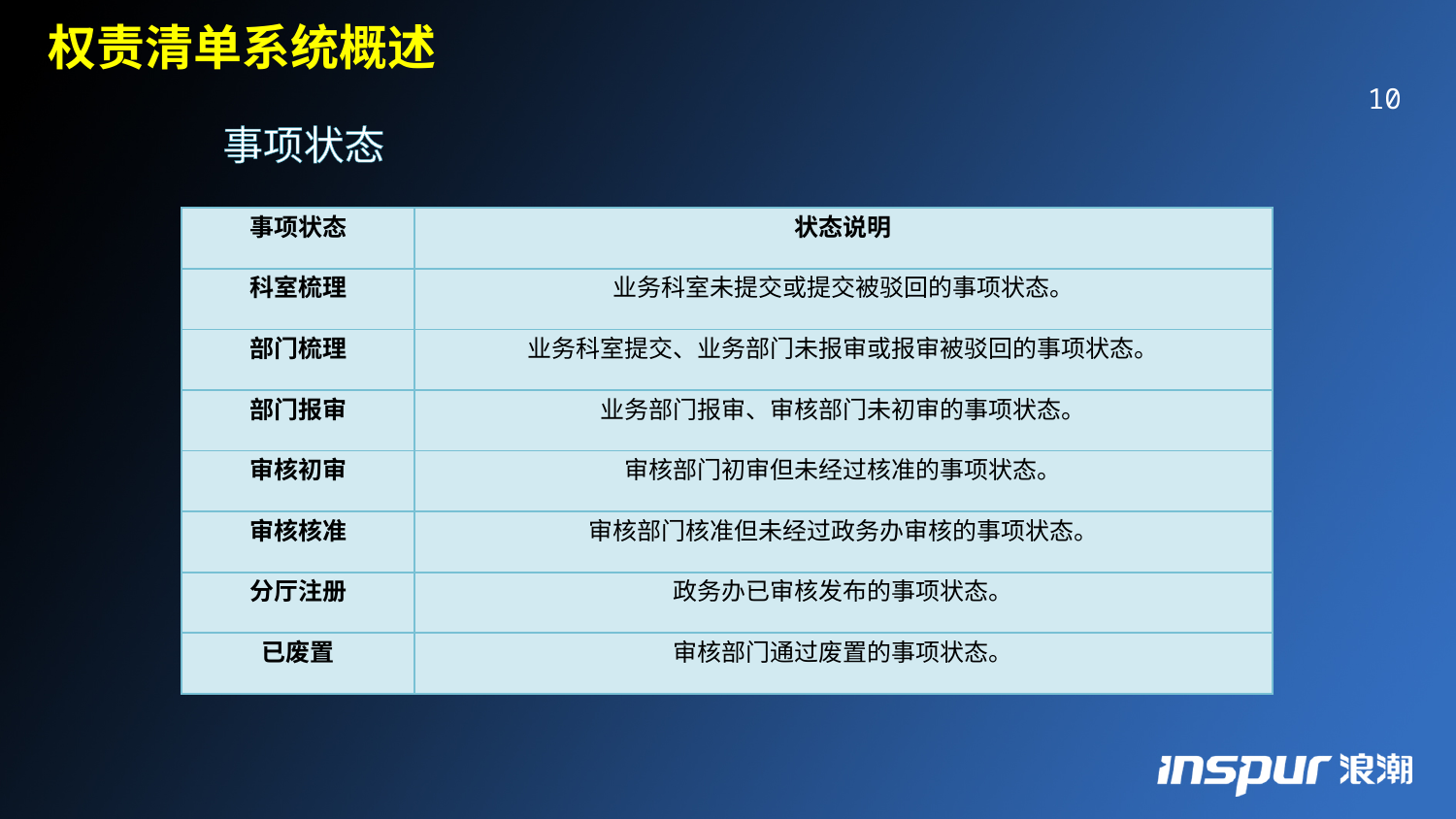

权责清单系统概述
事项状态
| 事项状态 | 状态说明 |
| --- | --- |
| 科室梳理 | 业务科室未提交或提交被驳回的事项状态。 |
| 部门梳理 | 业务科室提交、业务部门未报审或报审被驳回的事项状态。 |
| 部门报审 | 业务部门报审、审核部门未初审的事项状态。 |
| 审核初审 | 审核部门初审但未经过核准的事项状态。 |
| 审核核准 | 审核部门核准但未经过政务办审核的事项状态。 |
| 分厅注册 | 政务办已审核发布的事项状态。 |
| 已废置 | 审核部门通过废置的事项状态。 |